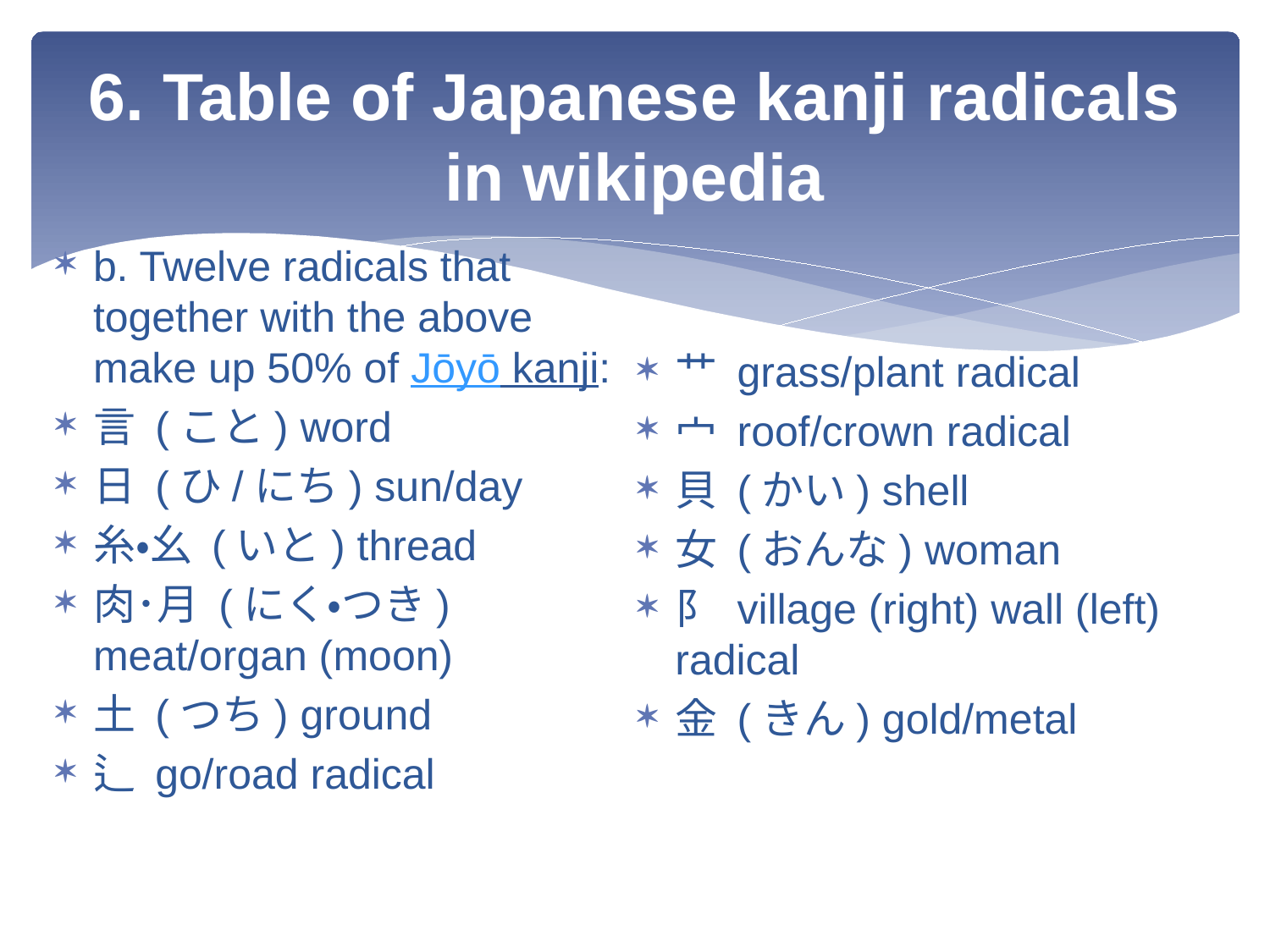

# 6. Table of Japanese kanji radicals in wikipedia
b. Twelve radicals that together with the above make up 50% of Jōyō kanji:
言 (こと) word
日 (ひ/にち) sun/day
糸・幺 (いと) thread
肉･月 (にく・つき) meat/organ (moon)
土 (つち) ground
⻌ go/road radical

艹 grass/plant radical
宀 roof/crown radical
貝 (かい) shell
女 (おんな) woman
阝 village (right) wall (left) radical
金 (きん) gold/metal